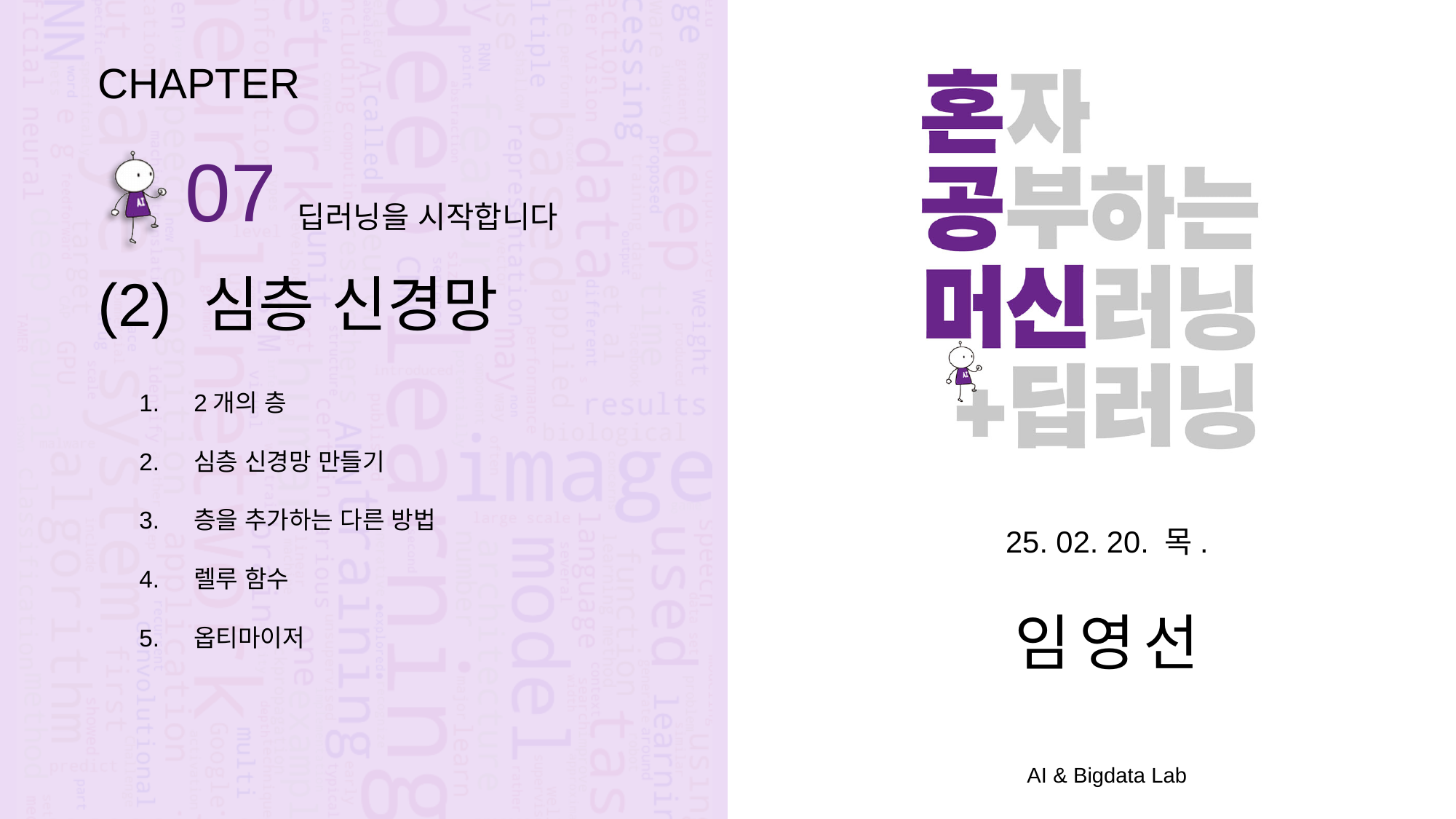

CHAPTER
07
딥러닝을 시작합니다
(2) 심층 신경망
2개의 층
심층 신경망 만들기
층을 추가하는 다른 방법
렐루 함수
옵티마이저
25. 02. 20. 목.
임영선